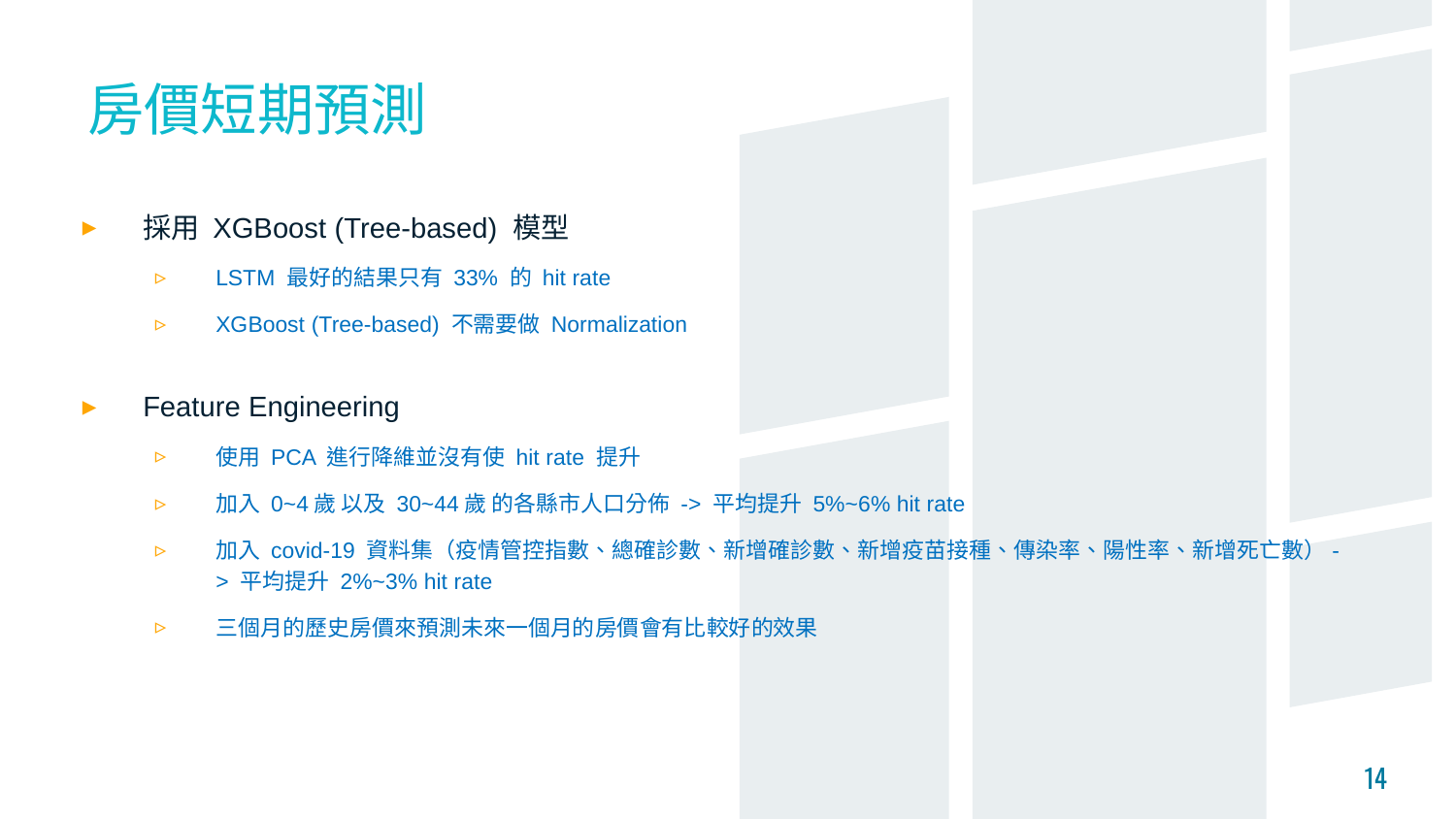

房價短期預測
採用 XGBoost (Tree-based) 模型
LSTM 最好的結果只有 33% 的 hit rate
XGBoost (Tree-based) 不需要做 Normalization

Feature Engineering
使用 PCA 進行降維並沒有使 hit rate 提升
加入 0~4歲 以及 30~44歲 的各縣市人口分佈 -> 平均提升 5%~6% hit rate
加入 covid-19 資料集（疫情管控指數、總確診數、新增確診數、新增疫苗接種、傳染率、陽性率、新增死亡數）-> 平均提升 2%~3% hit rate
三個月的歷史房價來預測未來一個月的房價會有比較好的效果

14
14